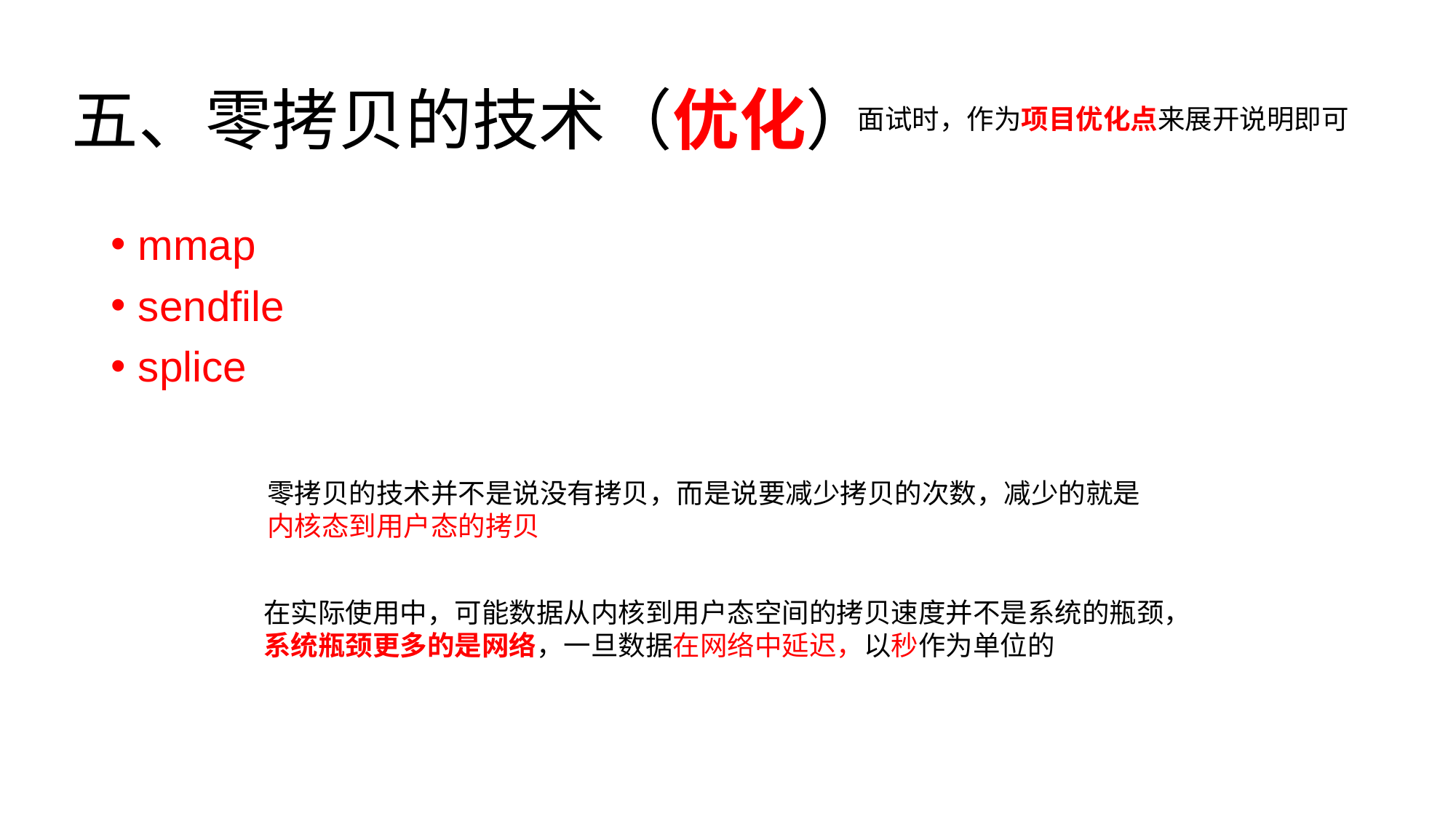

# 五、零拷贝的技术（优化）
面试时，作为项目优化点来展开说明即可
mmap
sendfile
splice
零拷贝的技术并不是说没有拷贝，而是说要减少拷贝的次数，减少的就是
内核态到用户态的拷贝
在实际使用中，可能数据从内核到用户态空间的拷贝速度并不是系统的瓶颈，
系统瓶颈更多的是网络，一旦数据在网络中延迟，以秒作为单位的